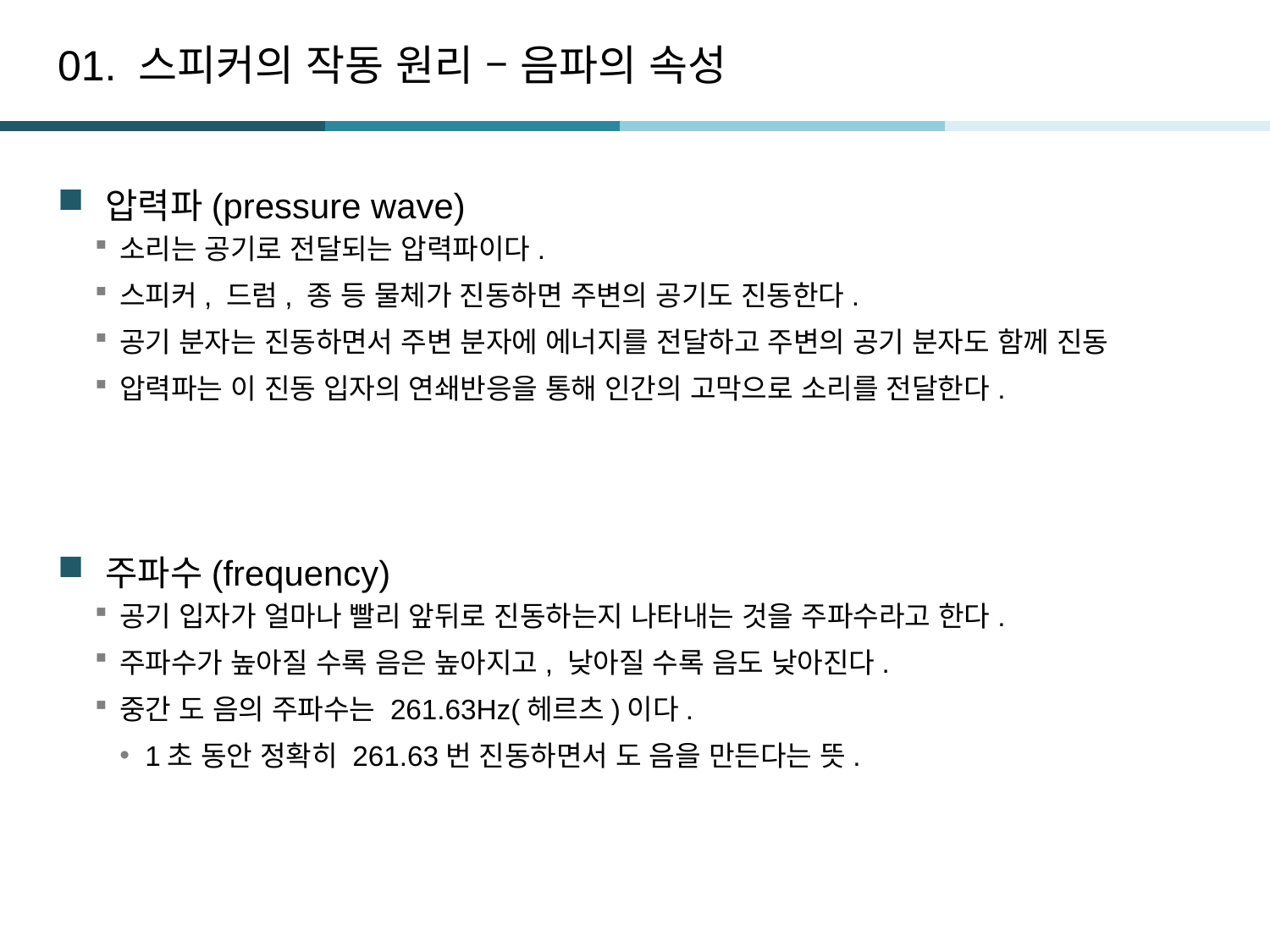

# 01. 스피커의 작동 원리 – 음파의 속성
압력파(pressure wave)
소리는 공기로 전달되는 압력파이다.
스피커, 드럼, 종 등 물체가 진동하면 주변의 공기도 진동한다.
공기 분자는 진동하면서 주변 분자에 에너지를 전달하고 주변의 공기 분자도 함께 진동
압력파는 이 진동 입자의 연쇄반응을 통해 인간의 고막으로 소리를 전달한다.

주파수(frequency)
공기 입자가 얼마나 빨리 앞뒤로 진동하는지 나타내는 것을 주파수라고 한다.
주파수가 높아질 수록 음은 높아지고, 낮아질 수록 음도 낮아진다.
중간 도 음의 주파수는 261.63Hz(헤르츠)이다.
1초 동안 정확히 261.63번 진동하면서 도 음을 만든다는 뜻.